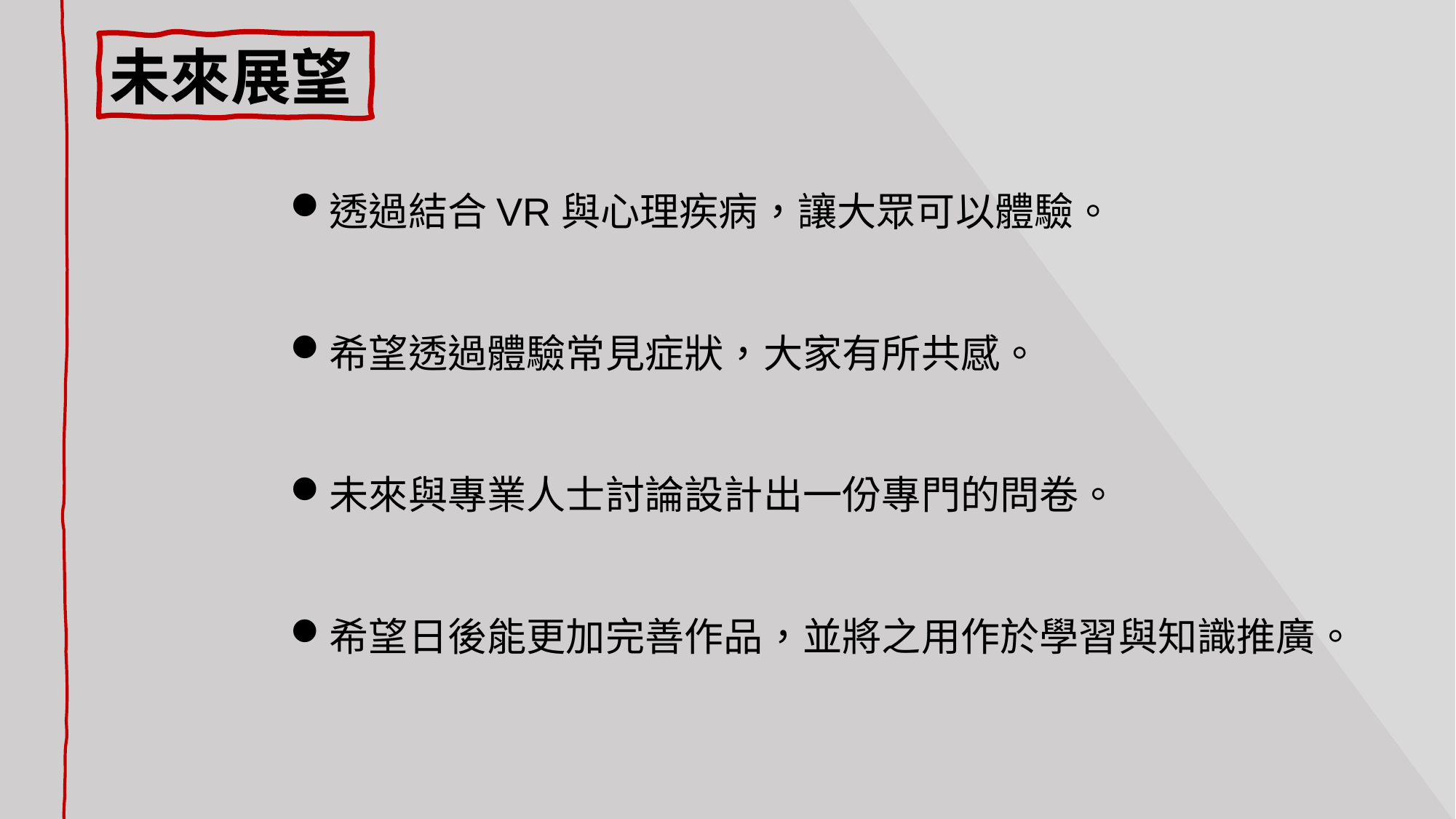

未來展望
透過結合VR與心理疾病，讓大眾可以體驗。

希望透過體驗常見症狀，大家有所共感。

未來與專業人士討論設計出一份專門的問卷。

希望日後能更加完善作品，並將之用作於學習與知識推廣。